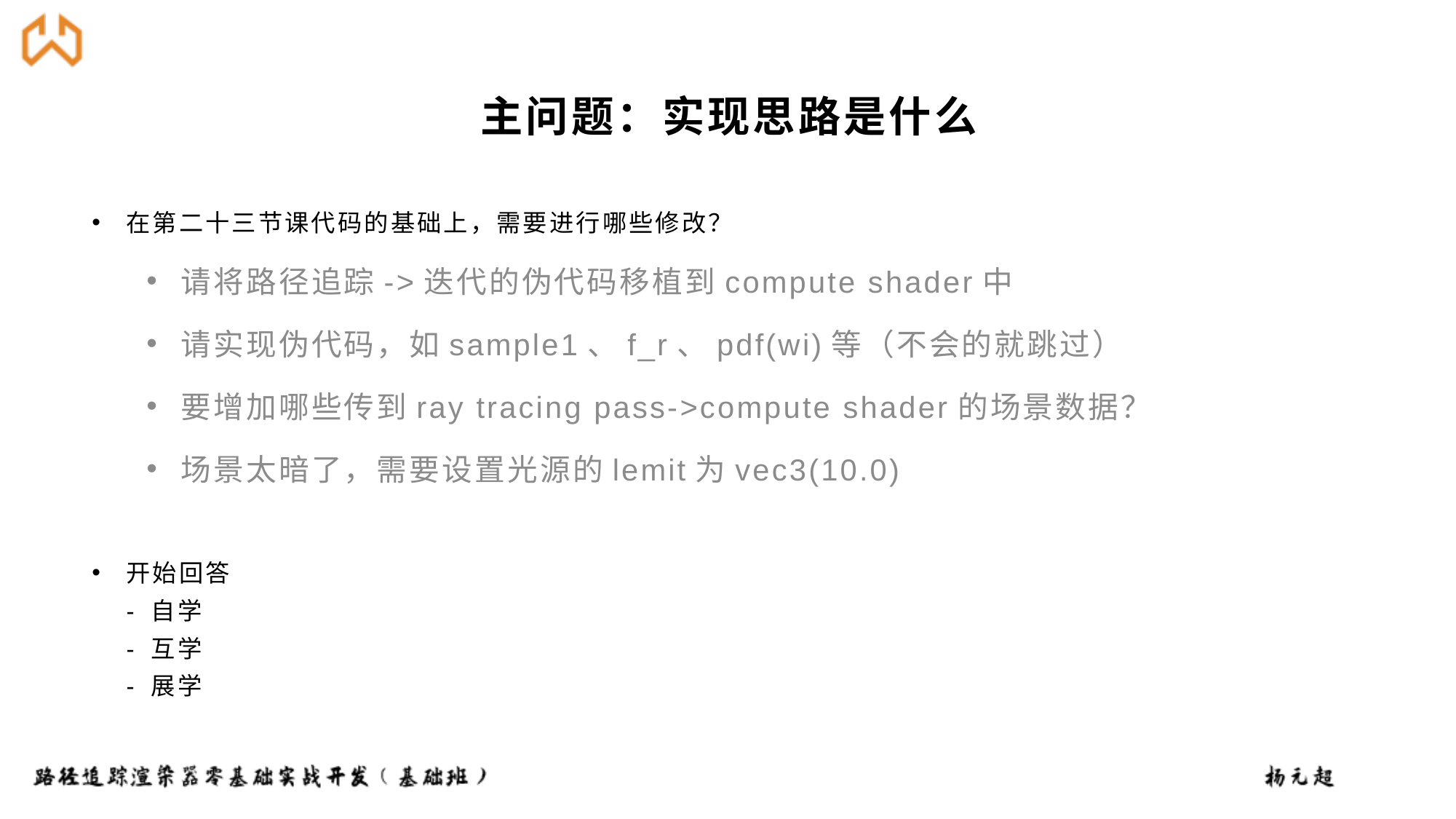

# 主问题：实现思路是什么
在第二十三节课代码的基础上，需要进行哪些修改？
请将路径追踪->迭代的伪代码移植到compute shader中
请实现伪代码，如sample1、f_r、pdf(wi)等（不会的就跳过）
要增加哪些传到ray tracing pass->compute shader的场景数据？
场景太暗了，需要设置光源的lemit为vec3(10.0)
开始回答
- 自学
- 互学
- 展学